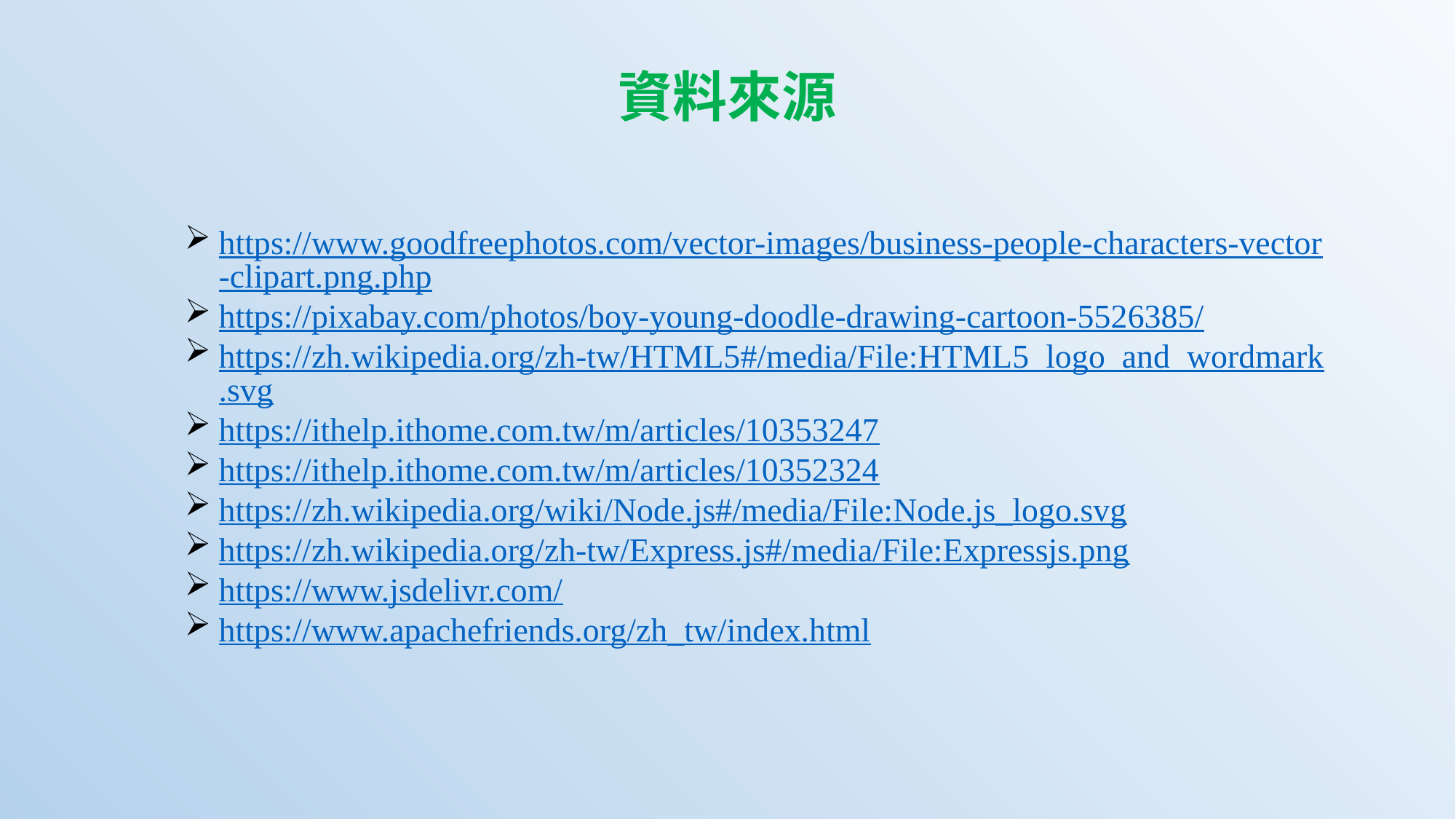

資料來源
https://www.goodfreephotos.com/vector-images/business-people-characters-vector-clipart.png.php
https://pixabay.com/photos/boy-young-doodle-drawing-cartoon-5526385/
https://zh.wikipedia.org/zh-tw/HTML5#/media/File:HTML5_logo_and_wordmark.svg
https://ithelp.ithome.com.tw/m/articles/10353247
https://ithelp.ithome.com.tw/m/articles/10352324
https://zh.wikipedia.org/wiki/Node.js#/media/File:Node.js_logo.svg
https://zh.wikipedia.org/zh-tw/Express.js#/media/File:Expressjs.png
https://www.jsdelivr.com/
https://www.apachefriends.org/zh_tw/index.html